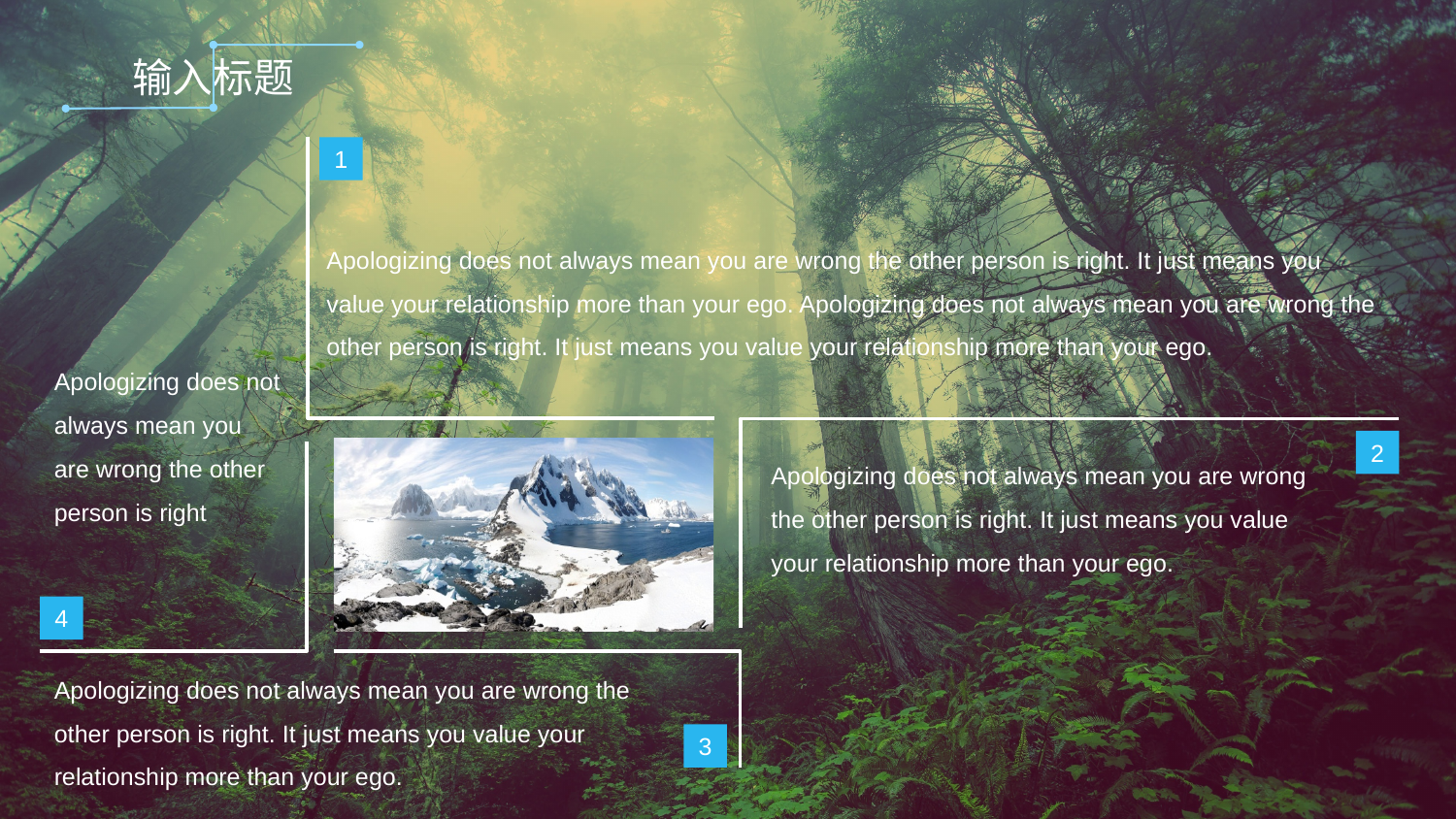

输入标题

1

Apologizing does not always mean you are wrong the other person is right. It just means you value your relationship more than your ego. Apologizing does not always mean you are wrong the other person is right. It just means you value your relationship more than your ego.
Apologizing does not always mean you are wrong the other person is right

2

Apologizing does not always mean you are wrong the other person is right. It just means you value your relationship more than your ego.
4

Apologizing does not always mean you are wrong the other person is right. It just means you value your relationship more than your ego.
3